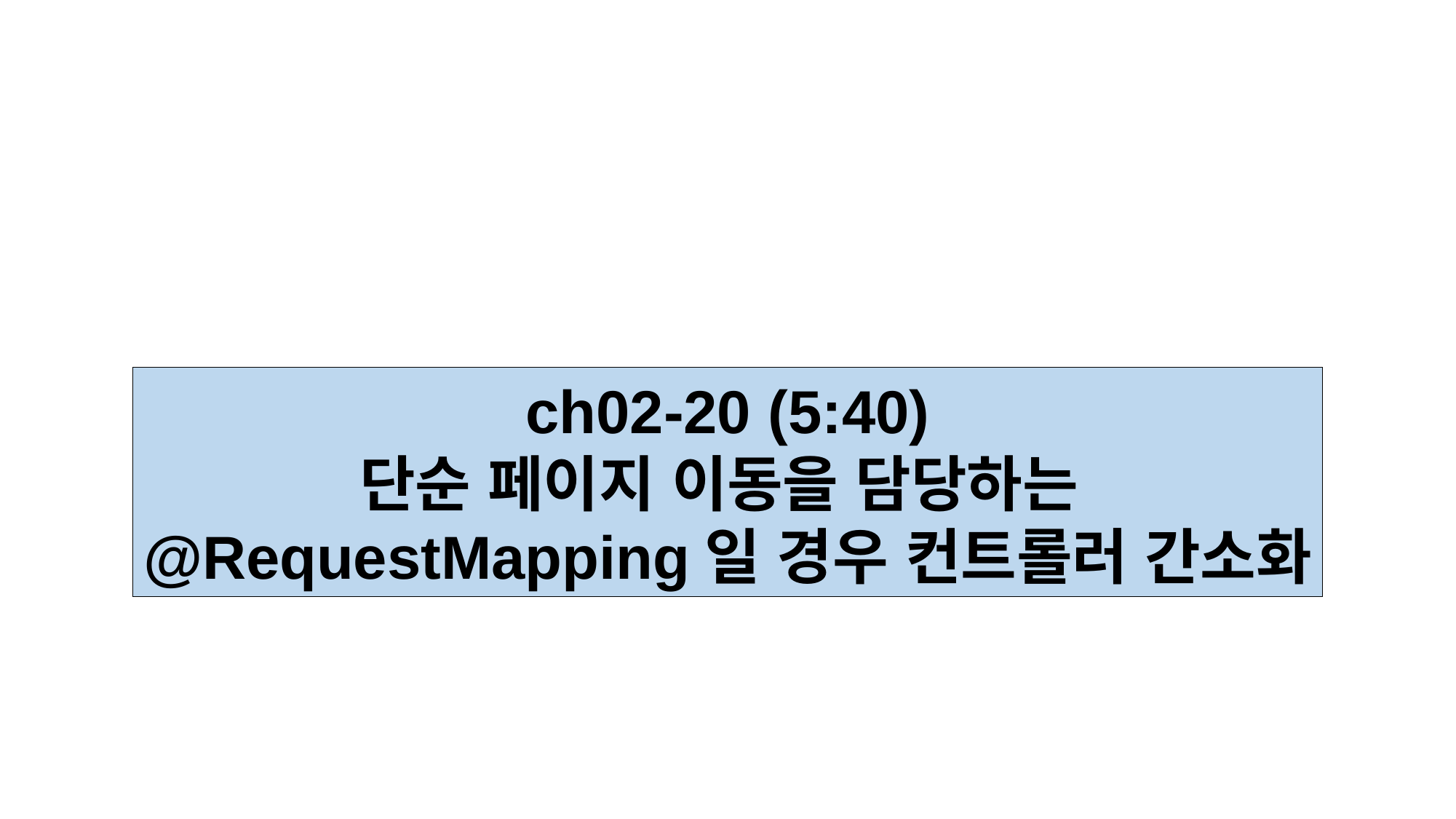

ch02-20 (5:40)
단순 페이지 이동을 담당하는
@RequestMapping일 경우 컨트롤러 간소화